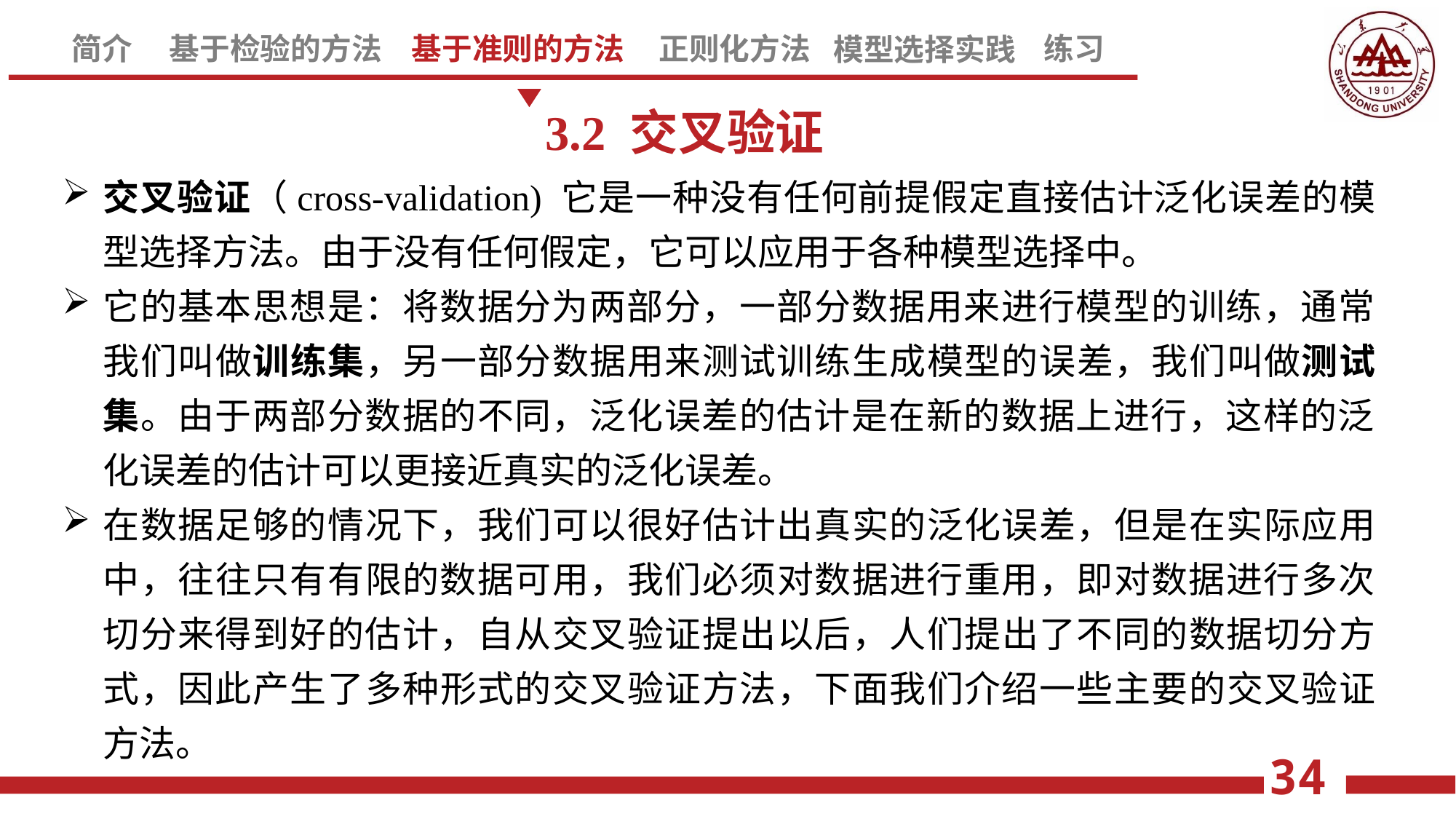

3.2 交叉验证
交叉验证（cross-validation) 它是一种没有任何前提假定直接估计泛化误差的模 型选择方法。由于没有任何假定，它可以应用于各种模型选择中。
它的基本思想是：将数据分为两部分，一部分数据用来进行模型的训练，通常我们叫做训练集，另一部分数据用来测试训练生成模型的误差，我们叫做测试集。由于两部分数据的不同，泛化误差的估计是在新的数据上进行，这样的泛化误差的估计可以更接近真实的泛化误差。
在数据足够的情况下，我们可以很好估计出真实的泛化误差，但是在实际应用中，往往只有有限的数据可用，我们必须对数据进行重用，即对数据进行多次切分来得到好的估计，自从交叉验证提出以后，人们提出了不同的数据切分方式，因此产生了多种形式的交叉验证方法，下面我们介绍一些主要的交叉验证方法。